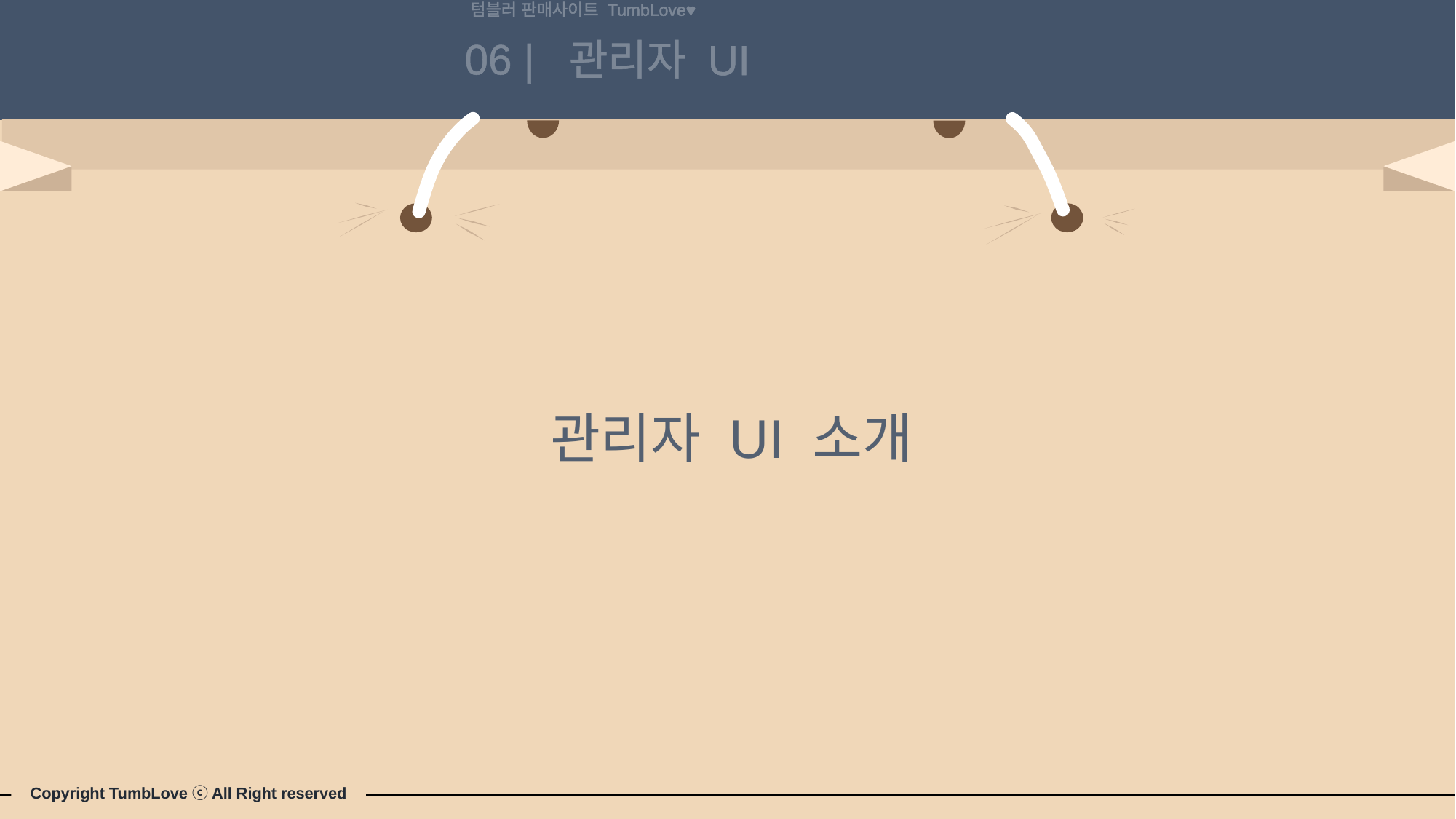

텀블러 판매사이트 TumbLove♥
06 |
관리자 UI

관리자 UI 소개
Copyright TumbLove ⓒ All Right reserved